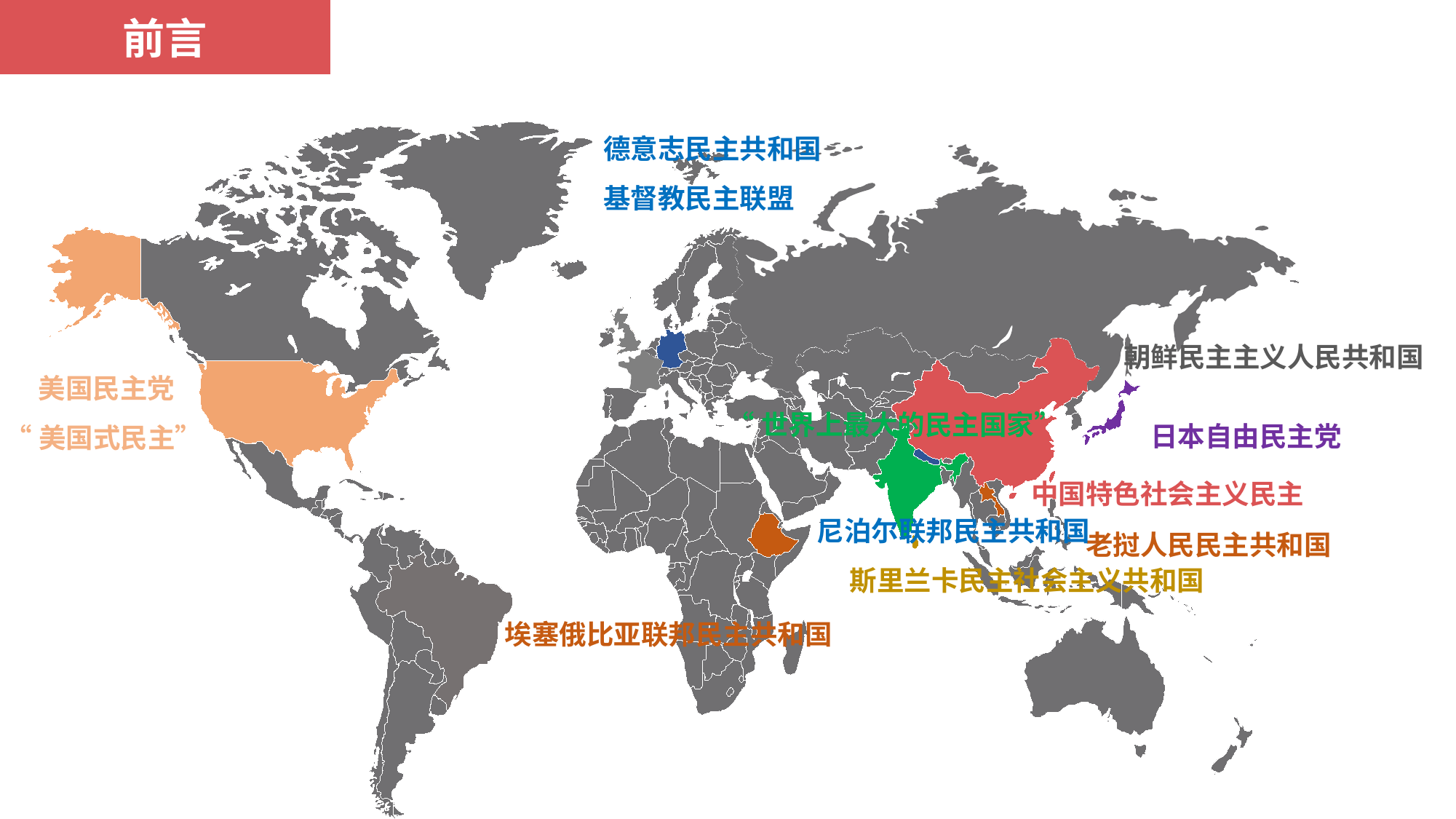

前言
德意志民主共和国
基督教民主联盟

朝鲜民主主义人民共和国
美国民主党
“美国式民主”
“世界上最大的民主国家”
日本自由民主党
中国特色社会主义民主
尼泊尔联邦民主共和国
老挝人民民主共和国
斯里兰卡民主社会主义共和国
埃塞俄比亚联邦民主共和国